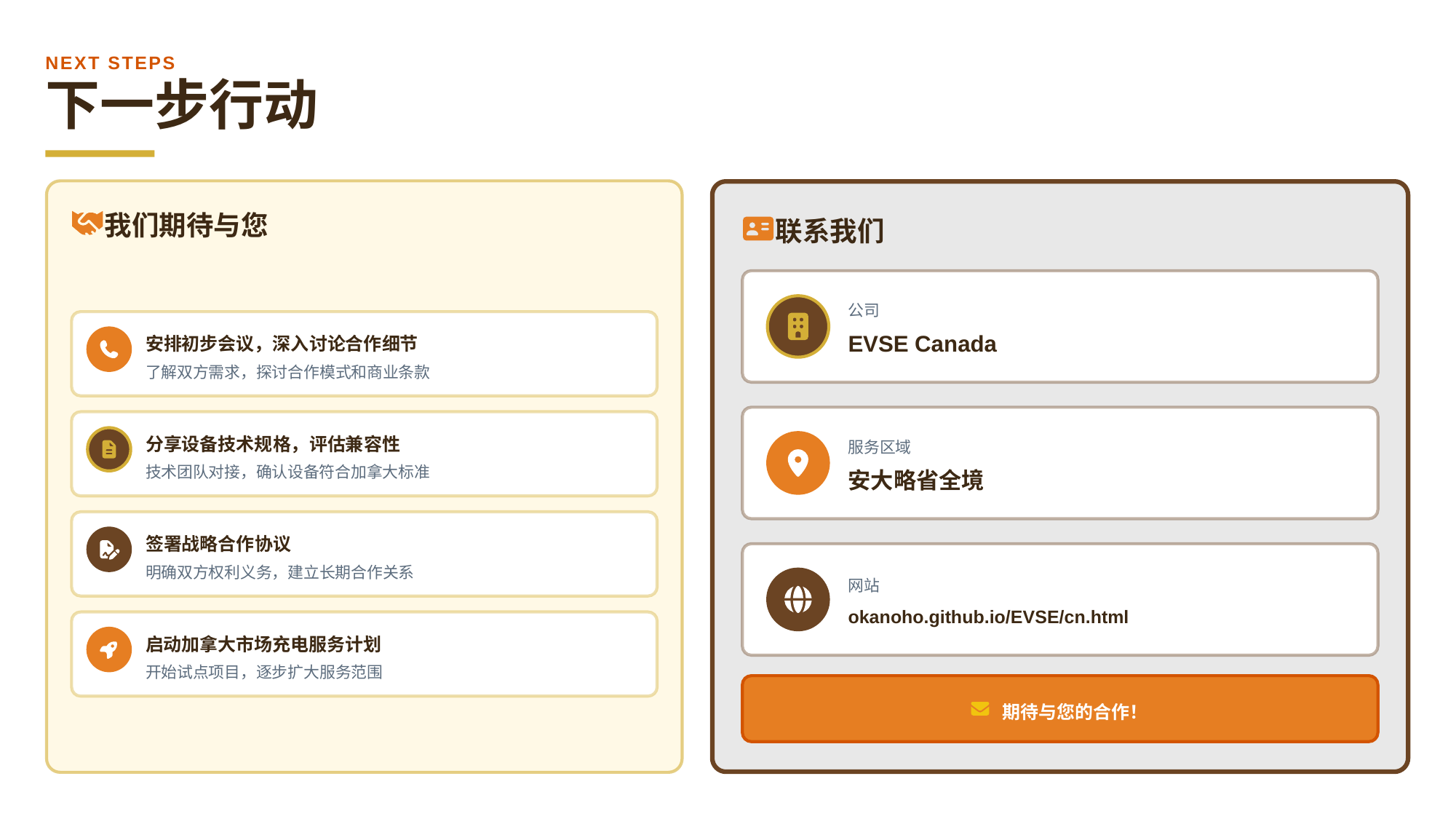

NEXT STEPS
下一步行动

我们期待与您

联系我们

公司

EVSE Canada

安排初步会议，深入讨论合作细节

了解双方需求，探讨合作模式和商业条款

分享设备技术规格，评估兼容性

服务区域

技术团队对接，确认设备符合加拿大标准
安大略省全境

签署战略合作协议

明确双方权利义务，建立长期合作关系

网站

okanoho.github.io/EVSE/cn.html

启动加拿大市场充电服务计划

开始试点项目，逐步扩大服务范围

期待与您的合作！